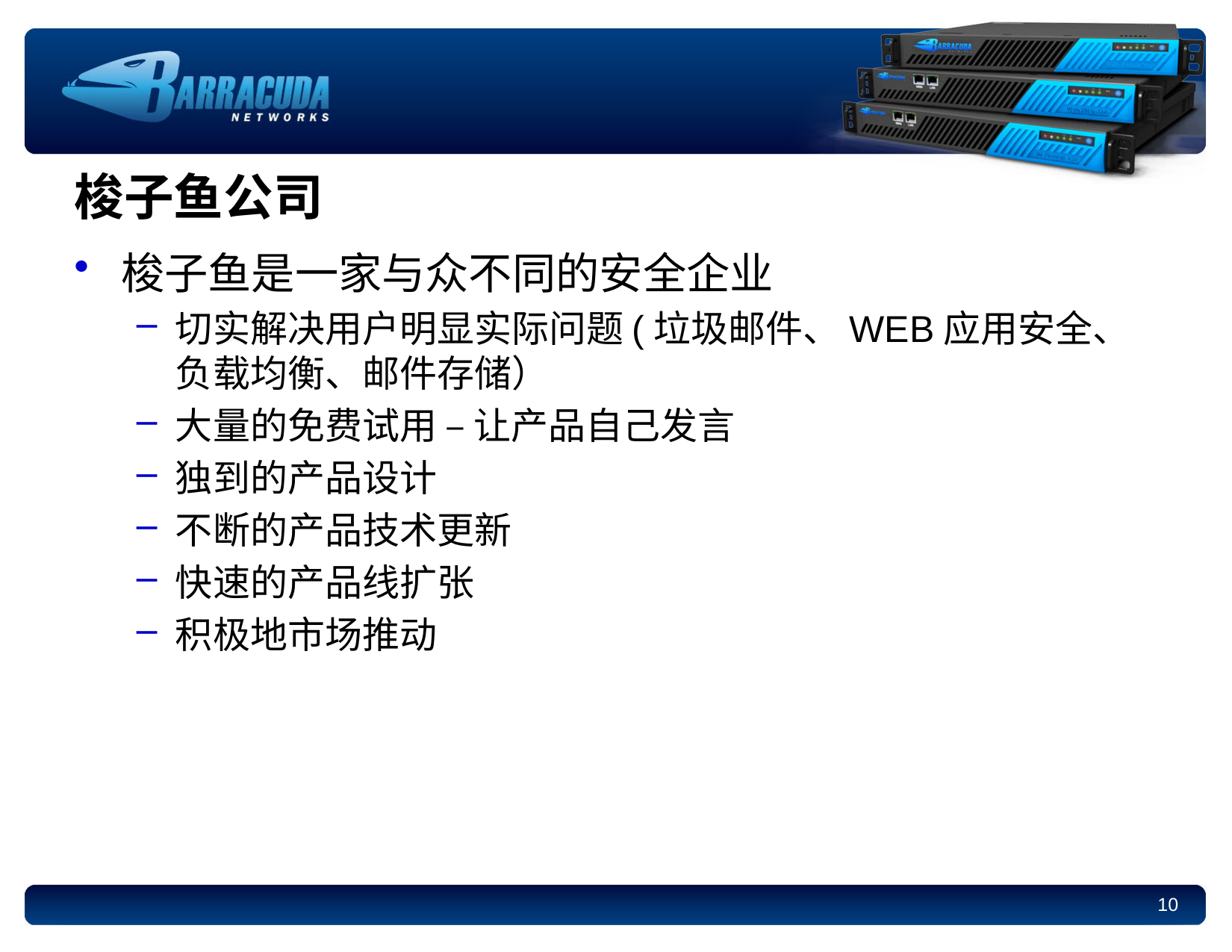

# 梭子鱼公司
梭子鱼是一家与众不同的安全企业
切实解决用户明显实际问题(垃圾邮件、WEB应用安全、负载均衡、邮件存储）
大量的免费试用 – 让产品自己发言
独到的产品设计
不断的产品技术更新
快速的产品线扩张
积极地市场推动
10